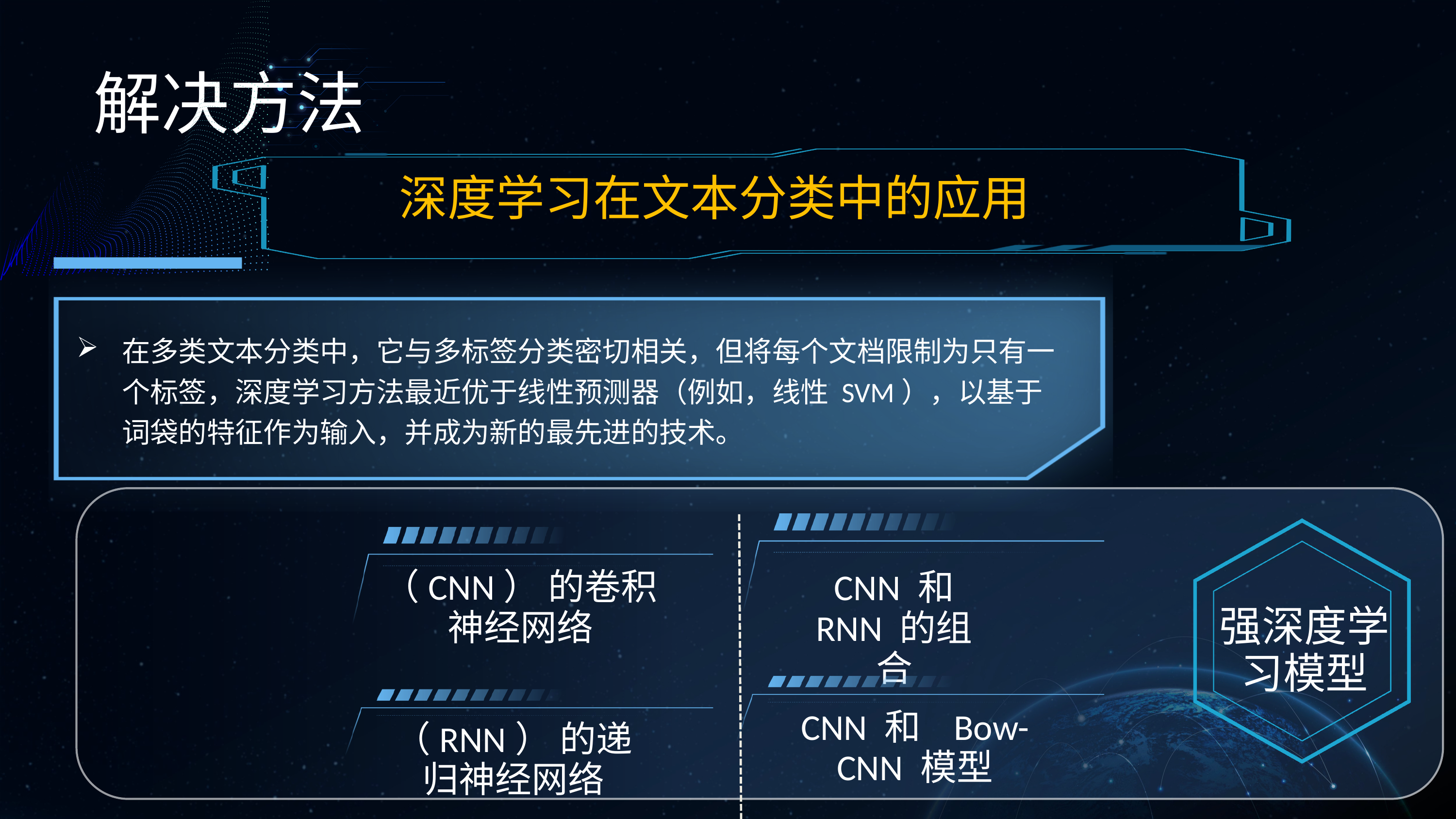

解决方法

深度学习在文本分类中的应用

在多类文本分类中，它与多标签分类密切相关，但将每个文档限制为只有一个标签，深度学习方法最近优于线性预测器（例如，线性 SVM），以基于词袋的特征作为输入，并成为新的最先进的技术。

（CNN） 的卷积神经网络
CNN 和 RNN 的组合
强深度学习模型

CNN 和   Bow-CNN 模型
（RNN） 的递归神经网络